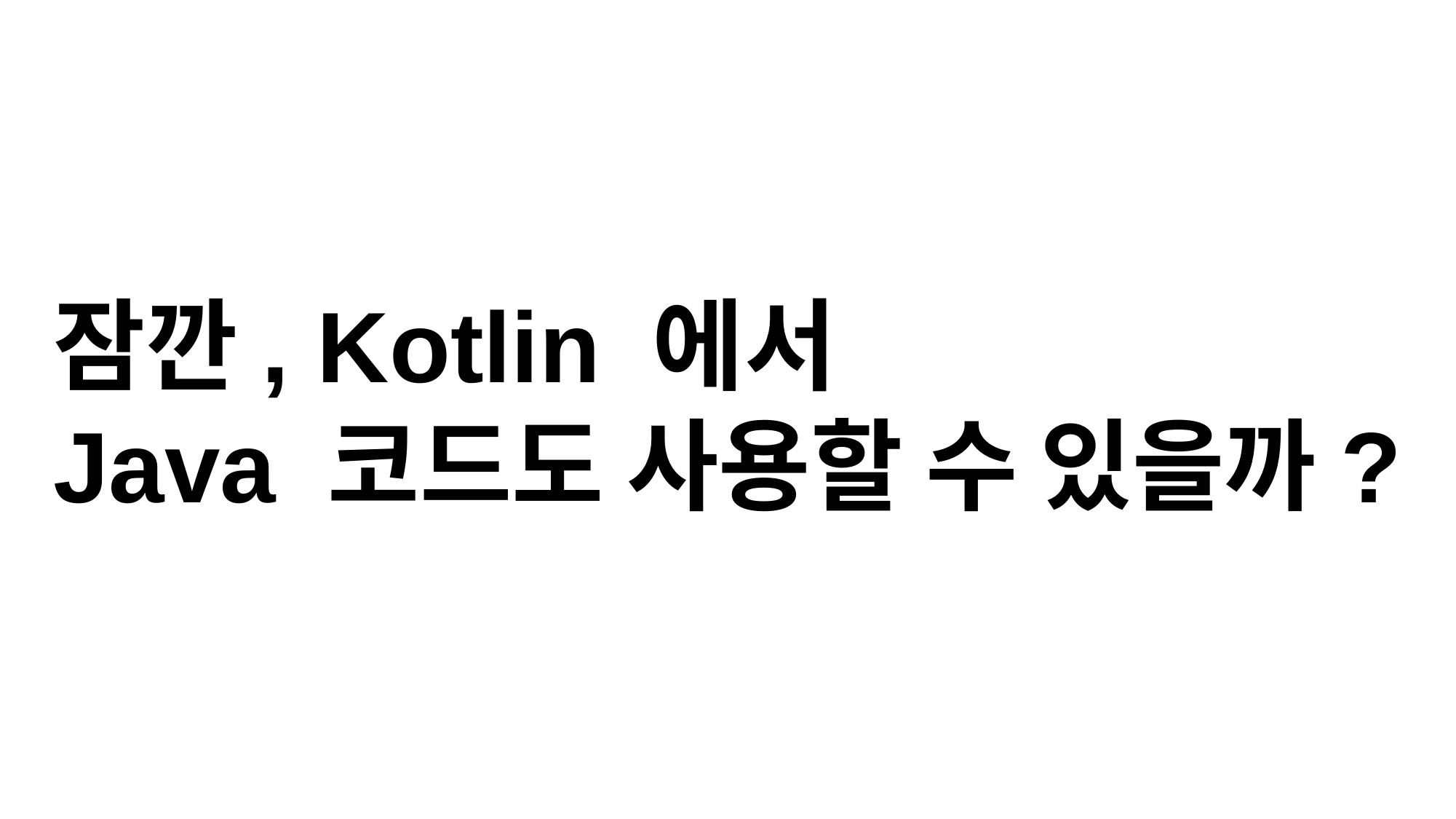

잠깐, Kotlin 에서
Java 코드도 사용할 수 있을까?